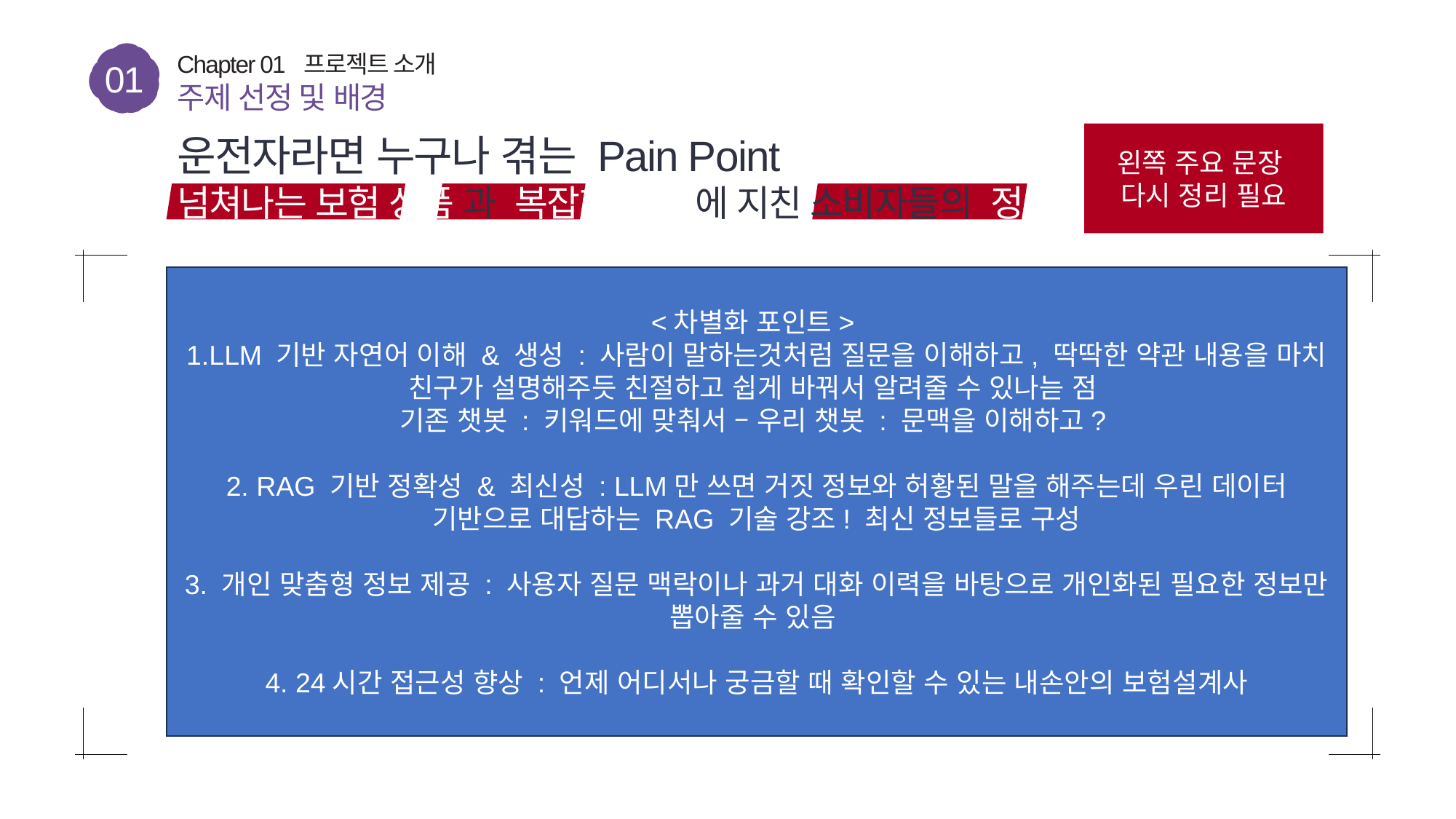

01
Chapter 01  프로젝트 소개
주제 선정 및 배경
운전자라면 누구나 겪는 Pain Point
넘쳐나는 보험 상품 과  복잡한 약관 에 지친 소비자들의  정보 과부하 시대!
왼쪽 주요 문장
다시 정리 필요

<차별화 포인트>
1.LLM 기반 자연어 이해 & 생성 : 사람이 말하는것처럼 질문을 이해하고, 딱딱한 약관 내용을 마치 친구가 설명해주듯 친절하고 쉽게 바꿔서 알려줄 수 있나늗 점
기존 챗봇 : 키워드에 맞춰서 – 우리 챗봇 : 문맥을 이해하고?

2. RAG 기반 정확성 & 최신성 : LLM만 쓰면 거짓 정보와 허황된 말을 해주는데 우린 데이터 기반으로 대답하는 RAG 기술 강조! 최신 정보들로 구성
3. 개인 맞춤형 정보 제공 : 사용자 질문 맥락이나 과거 대화 이력을 바탕으로 개인화된 필요한 정보만 뽑아줄 수 있음

4. 24시간 접근성 향상 : 언제 어디서나 궁금할 때 확인할 수 있는 내손안의 보험설계사